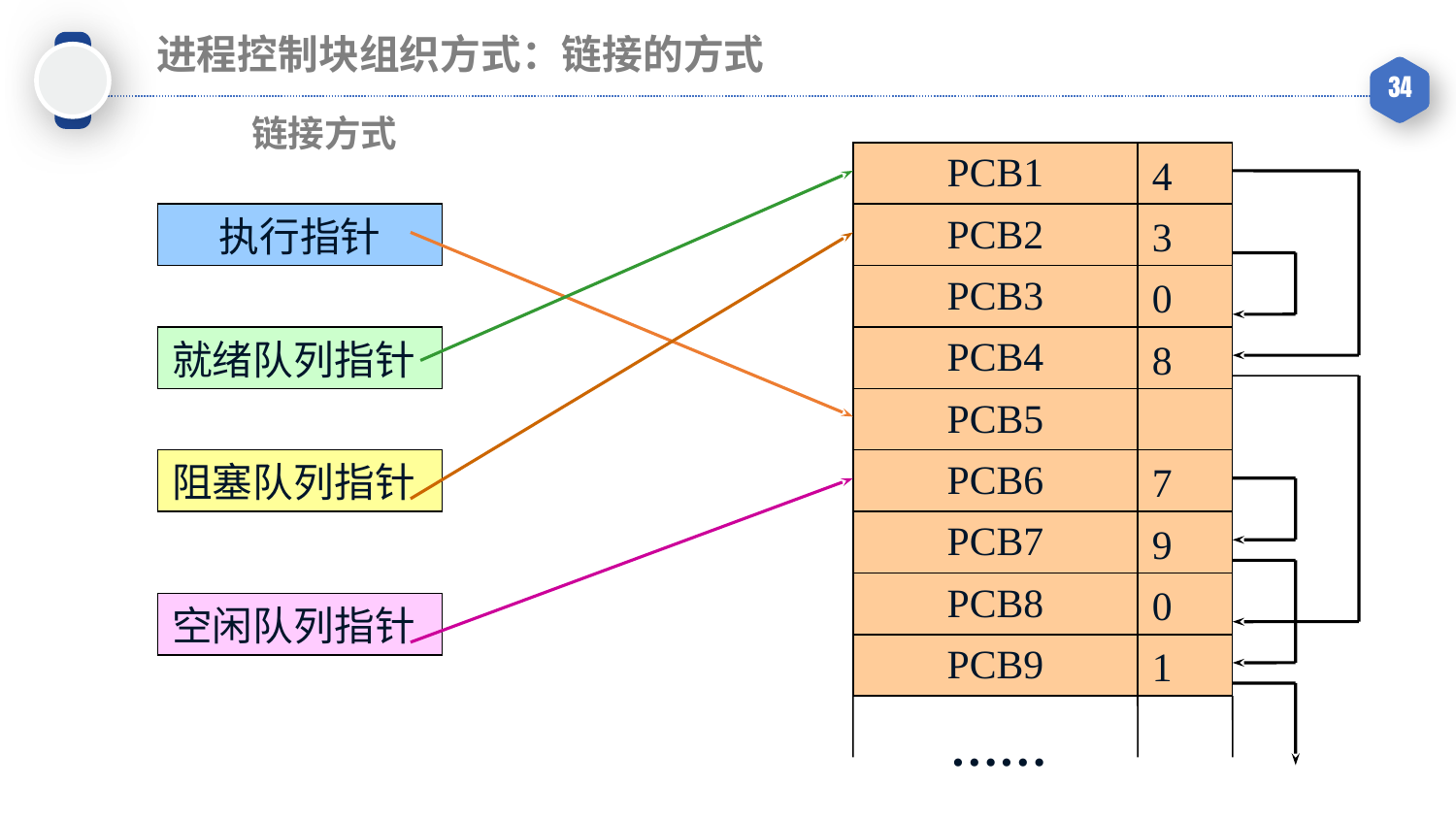

进程控制块组织方式：链接的方式
链接方式
PCB1
PCB2
PCB3
PCB4
PCB5
PCB6
PCB7
PCB8
PCB9
4
3
0
8

7
9
0
1

执行指针
就绪队列指针
阻塞队列指针
空闲队列指针

……